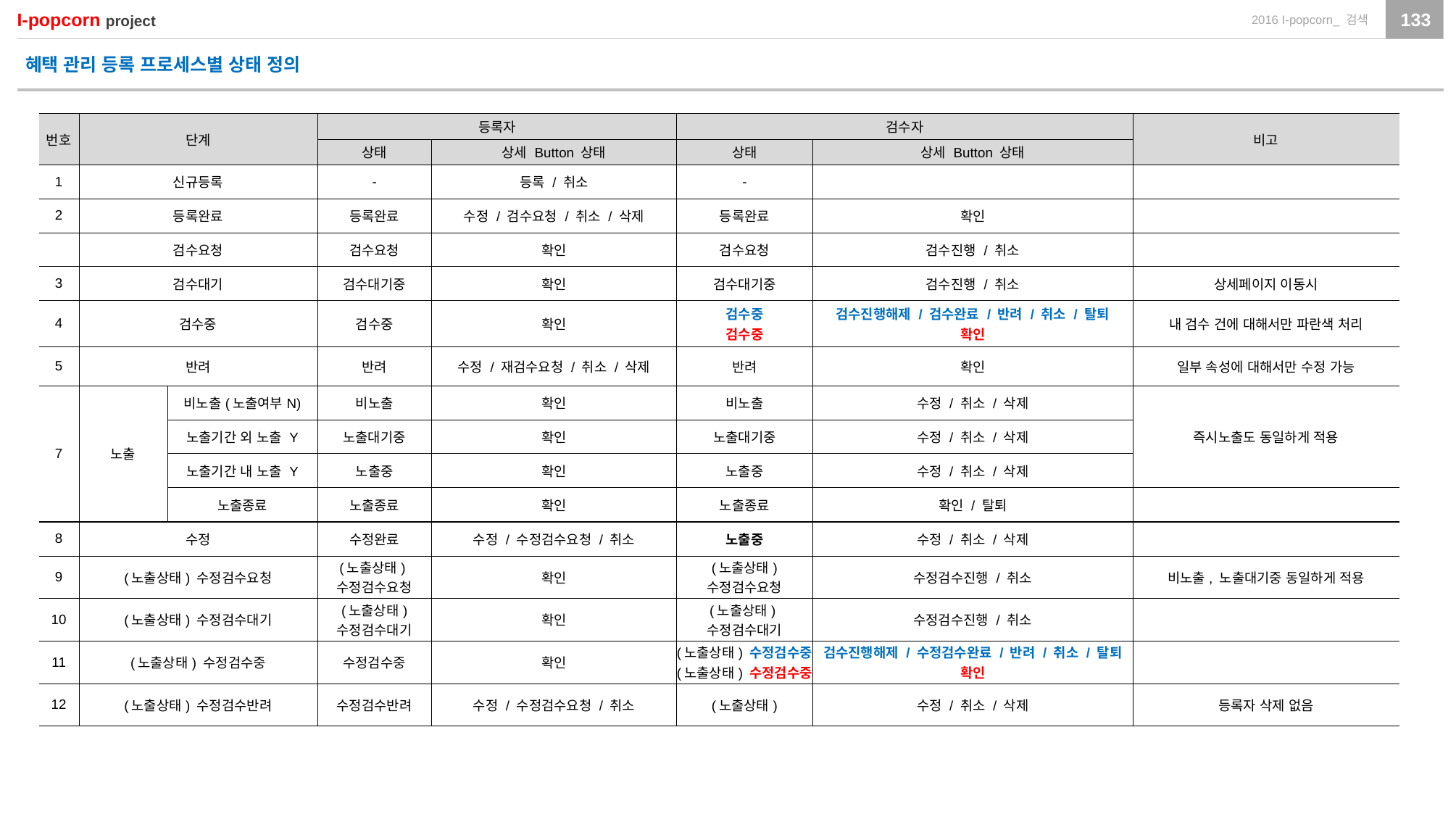

혜택 관리 등록 프로세스별 상태 정의
| 번호 | 단계 |  | 등록자 |  | 검수자 |  | 비고 |
| --- | --- | --- | --- | --- | --- | --- | --- |
|  |  |  | 상태 | 상세 Button 상태 | 상태 | 상세 Button 상태 |  |
| 1 | 신규등록 |  | - | 등록 / 취소 | - |  |  |
| 2 | 등록완료 |  | 등록완료 | 수정 / 검수요청 / 취소 / 삭제 | 등록완료 | 확인 |  |
|  | 검수요청 |  | 검수요청 | 확인 | 검수요청 | 검수진행 / 취소 |  |
| 3 | 검수대기 |  | 검수대기중 | 확인 | 검수대기중 | 검수진행 / 취소 | 상세페이지 이동시 |
| 4 | 검수중 |  | 검수중 | 확인 | 검수중 검수중 | 검수진행해제 / 검수완료 / 반려 / 취소 / 탈퇴 확인 | 내 검수 건에 대해서만 파란색 처리 |
| 5 | 반려 |  | 반려 | 수정 / 재검수요청 / 취소 / 삭제 | 반려 | 확인 | 일부 속성에 대해서만 수정 가능 |
| 7 | 노출 | 비노출(노출여부N) | 비노출 | 확인 | 비노출 | 수정 / 취소 / 삭제 | 즉시노출도 동일하게 적용 |
|  |  | 노출기간 외 노출 Y | 노출대기중 | 확인 | 노출대기중 | 수정 / 취소 / 삭제 |  |
|  |  | 노출기간 내 노출 Y | 노출중 | 확인 | 노출중 | 수정 / 취소 / 삭제 |  |
|  |  | 노출종료 | 노출종료 | 확인 | 노출종료 | 확인 / 탈퇴 |  |
| 8 | 수정 | 수정완료 | 수정 / 수정검수요청 / 취소 | 노출중 | 수정 / 취소 / 삭제 |  |
| --- | --- | --- | --- | --- | --- | --- |
| 9 | (노출상태) 수정검수요청 | (노출상태) 수정검수요청 | 확인 | (노출상태) 수정검수요청 | 수정검수진행 / 취소 | 비노출, 노출대기중 동일하게 적용 |
| 10 | (노출상태) 수정검수대기 | (노출상태) 수정검수대기 | 확인 | (노출상태) 수정검수대기 | 수정검수진행 / 취소 |  |
| 11 | (노출상태) 수정검수중 | 수정검수중 | 확인 | (노출상태) 수정검수중 (노출상태) 수정검수중 | 검수진행해제 / 수정검수완료 / 반려 / 취소 / 탈퇴 확인 |  |
| 12 | (노출상태) 수정검수반려 | 수정검수반려 | 수정 / 수정검수요청 / 취소 | (노출상태) | 수정 / 취소 / 삭제 | 등록자 삭제 없음 |